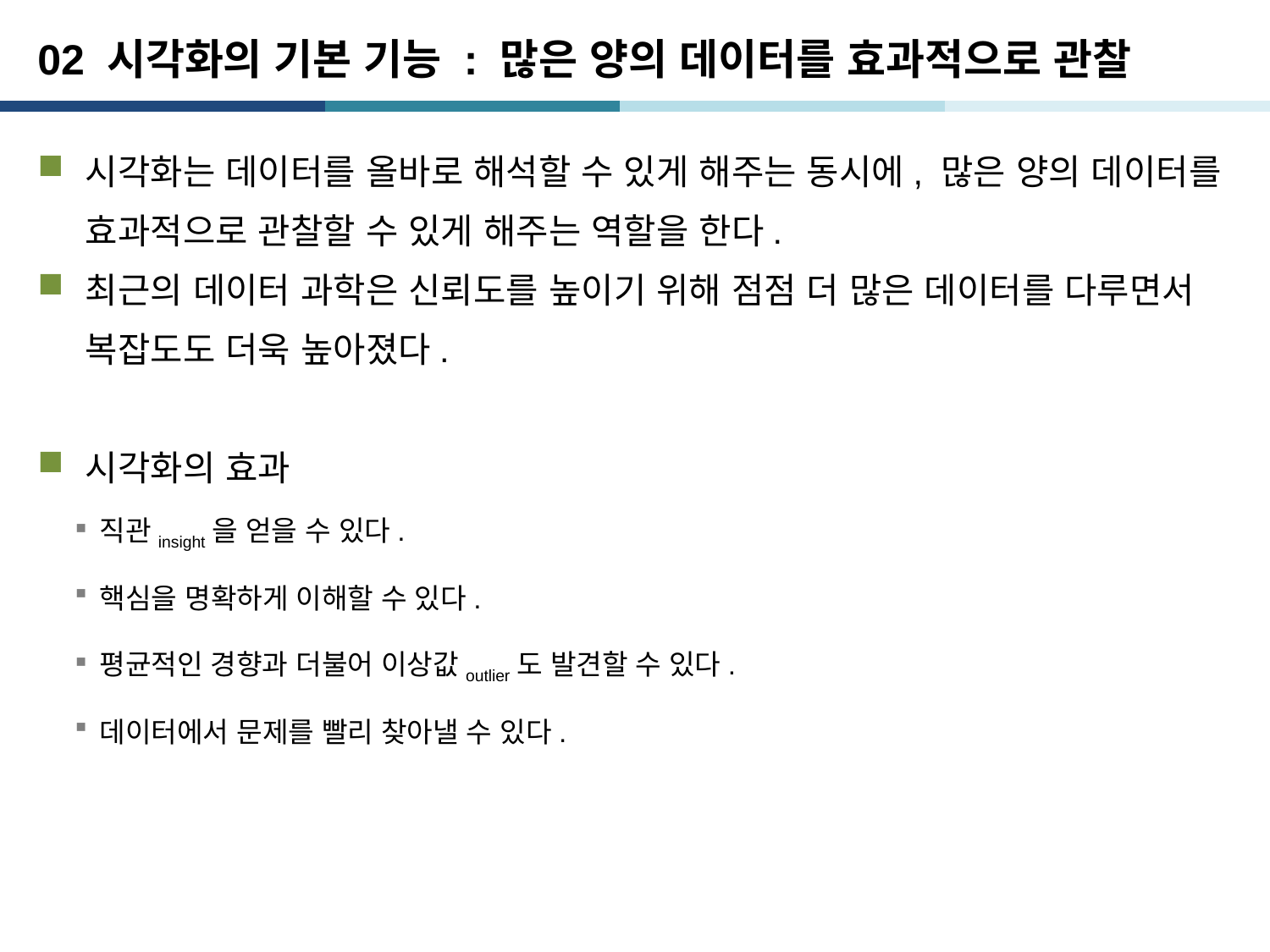

# 02 시각화의 기본 기능 : 많은 양의 데이터를 효과적으로 관찰
시각화는 데이터를 올바로 해석할 수 있게 해주는 동시에, 많은 양의 데이터를 효과적으로 관찰할 수 있게 해주는 역할을 한다.
최근의 데이터 과학은 신뢰도를 높이기 위해 점점 더 많은 데이터를 다루면서 복잡도도 더욱 높아졌다.

시각화의 효과
직관insight을 얻을 수 있다.
핵심을 명확하게 이해할 수 있다.
평균적인 경향과 더불어 이상값outlier도 발견할 수 있다.
데이터에서 문제를 빨리 찾아낼 수 있다.